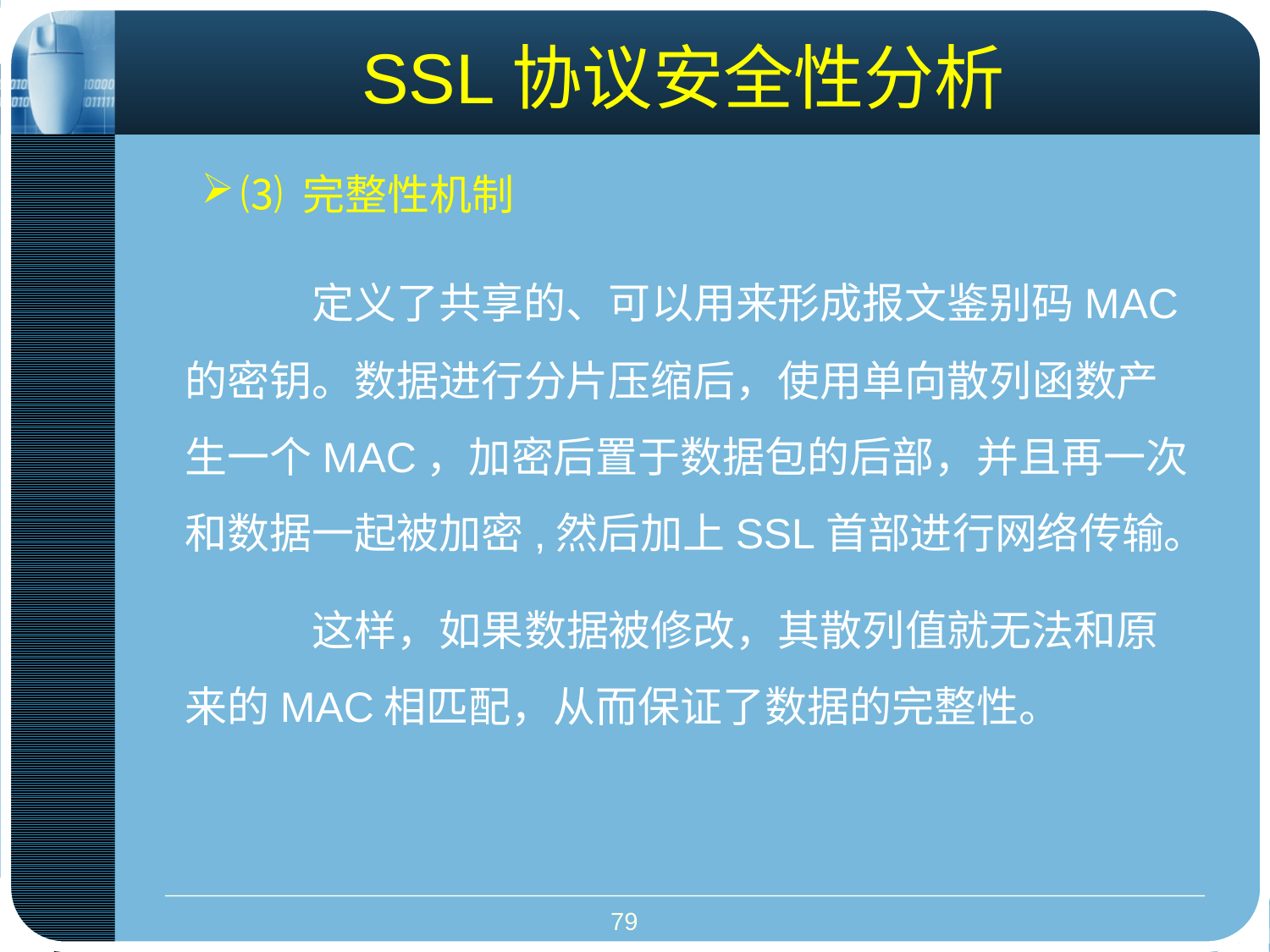

# SSL协议安全性分析
⑶ 完整性机制
		定义了共享的、可以用来形成报文鉴别码MAC的密钥。数据进行分片压缩后，使用单向散列函数产生一个MAC，加密后置于数据包的后部，并且再一次和数据一起被加密,然后加上SSL首部进行网络传输。
		这样，如果数据被修改，其散列值就无法和原来的MAC相匹配，从而保证了数据的完整性。
79